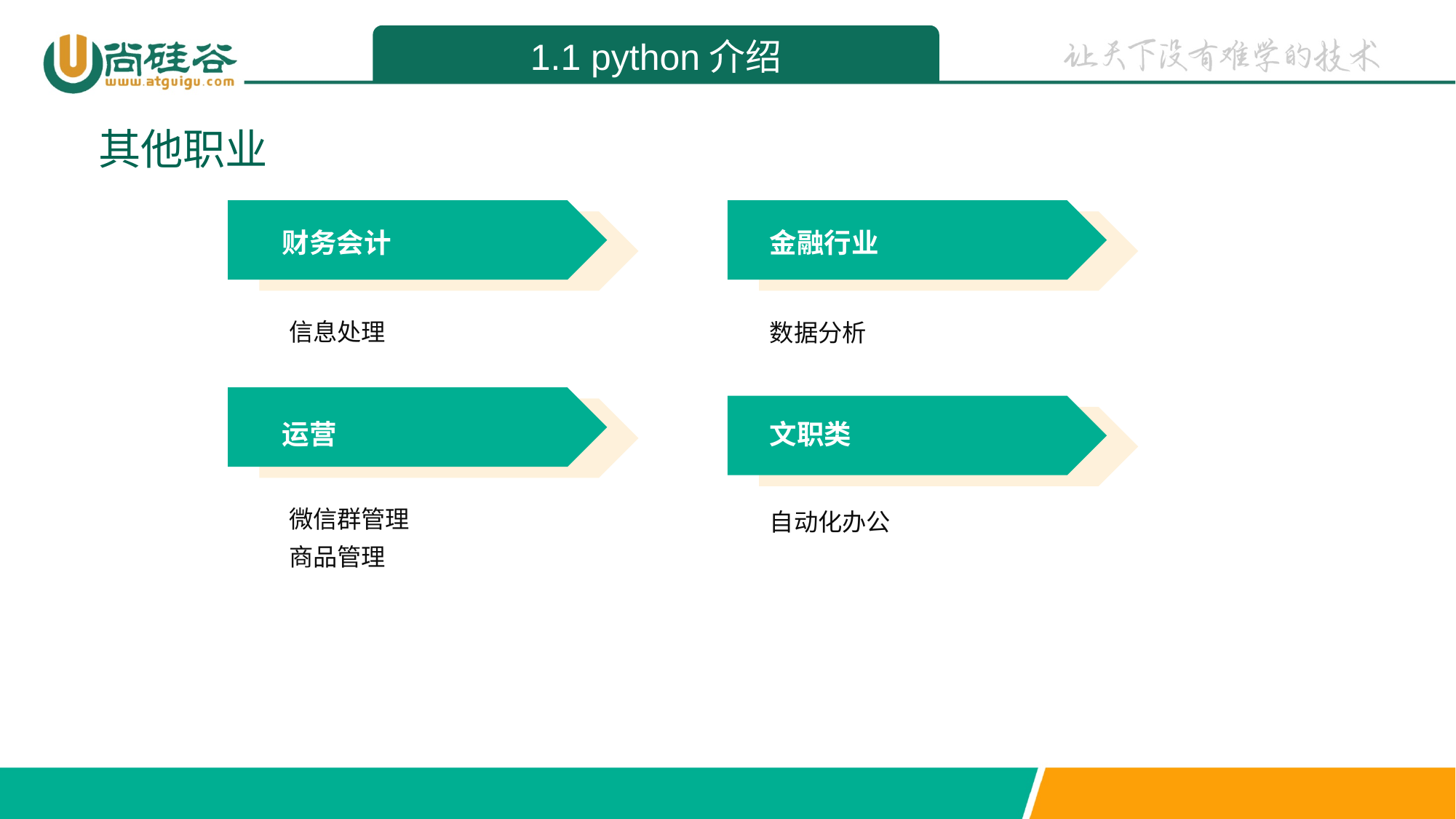

1.1 python介绍
其他职业

财务会计
金融行业
信息处理
数据分析

运营
文职类
微信群管理
商品管理
自动化办公